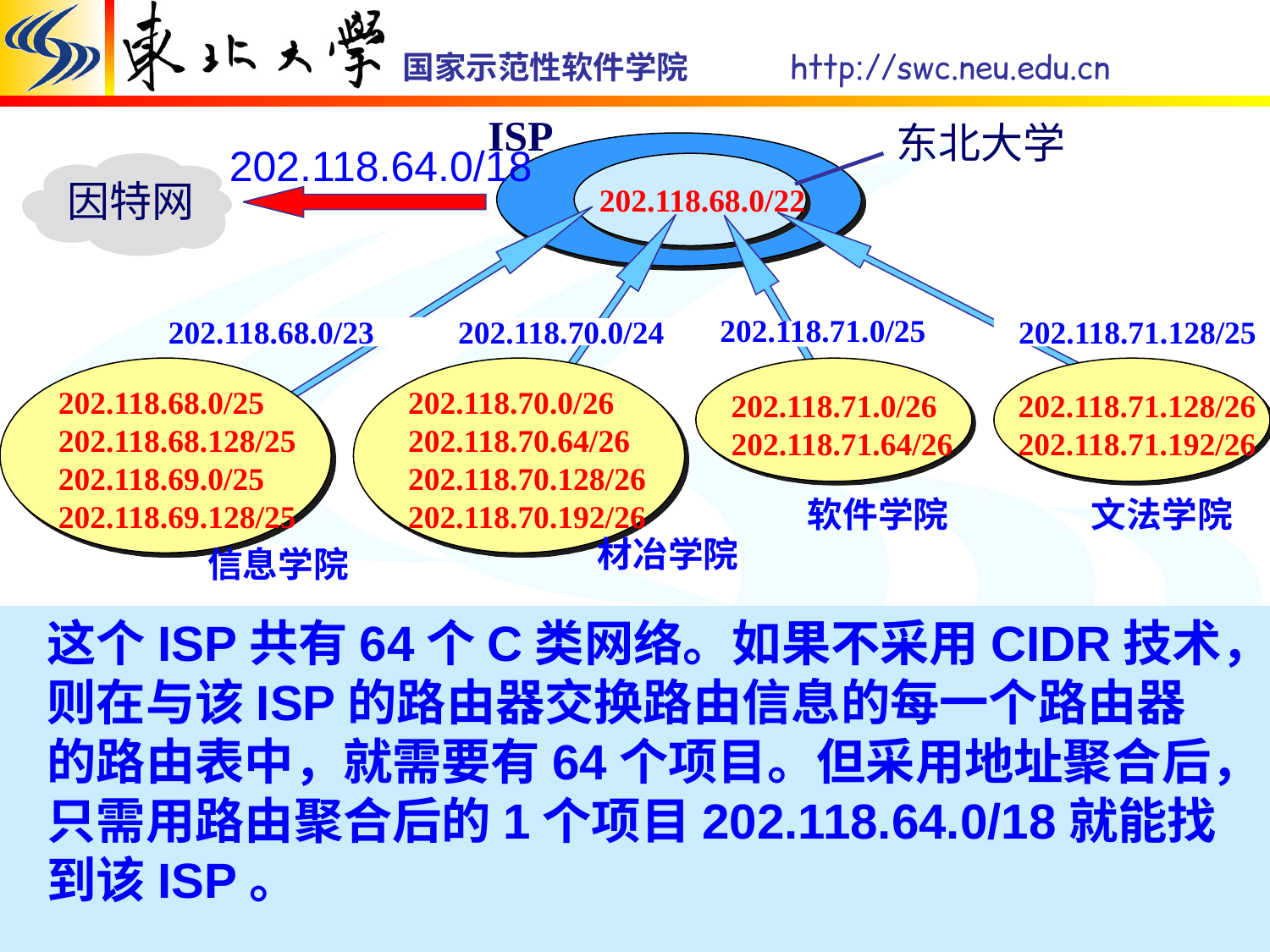

ISP
东北大学
202.118.64.0/18

因特网
202.118.68.0/22

202.118.71.0/25
202.118.68.0/23
202.118.70.0/24
202.118.71.128/25

202.118.68.0/25
202.118.68.128/25
202.118.69.0/25
202.118.69.128/25
202.118.70.0/26
202.118.70.64/26
202.118.70.128/26
202.118.70.192/26
202.118.71.0/26
202.118.71.64/26
202.118.71.128/26
202.118.71.192/26
软件学院
文法学院
材冶学院
信息学院

这个ISP共有64个C类网络。如果不采用CIDR技术，则在与该ISP的路由器交换路由信息的每一个路由器的路由表中，就需要有64个项目。但采用地址聚合后，只需用路由聚合后的1个项目202.118.64.0/18就能找到该ISP。
159